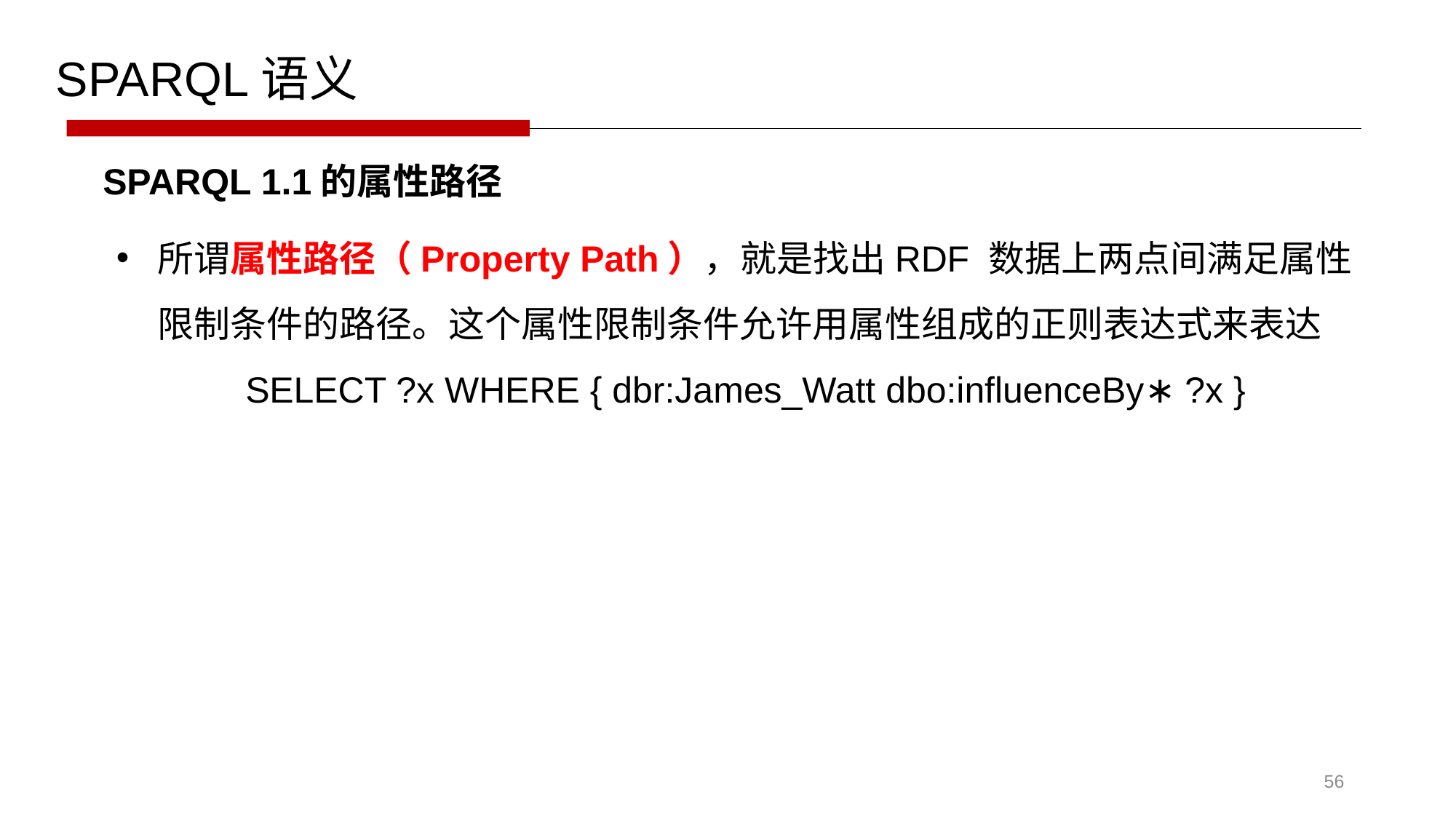

SPARQL语义

SPARQL 1.1的属性路径
所谓属性路径（Property Path），就是找出RDF 数据上两点间满足属性限制条件的路径。这个属性限制条件允许用属性组成的正则表达式来表达
SELECT ?x WHERE { dbr:James_Watt dbo:influenceBy∗ ?x }
56